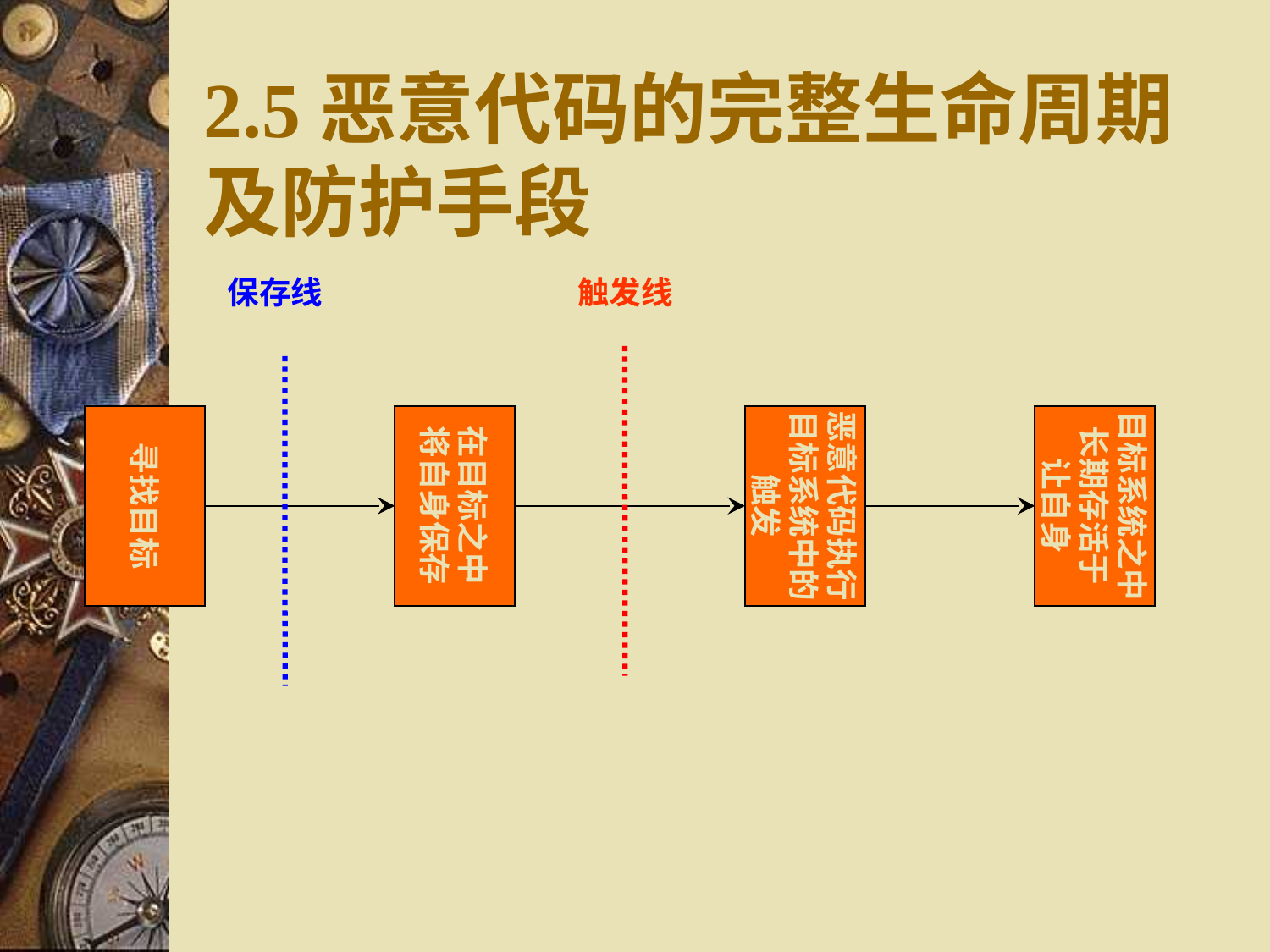

# 2.5恶意代码的完整生命周期及防护手段
保存线
触发线

寻找目标
在目标之中
将自身保存
恶意代码执行
目标系统中的
触发
目标系统之中
长期存活于
让自身